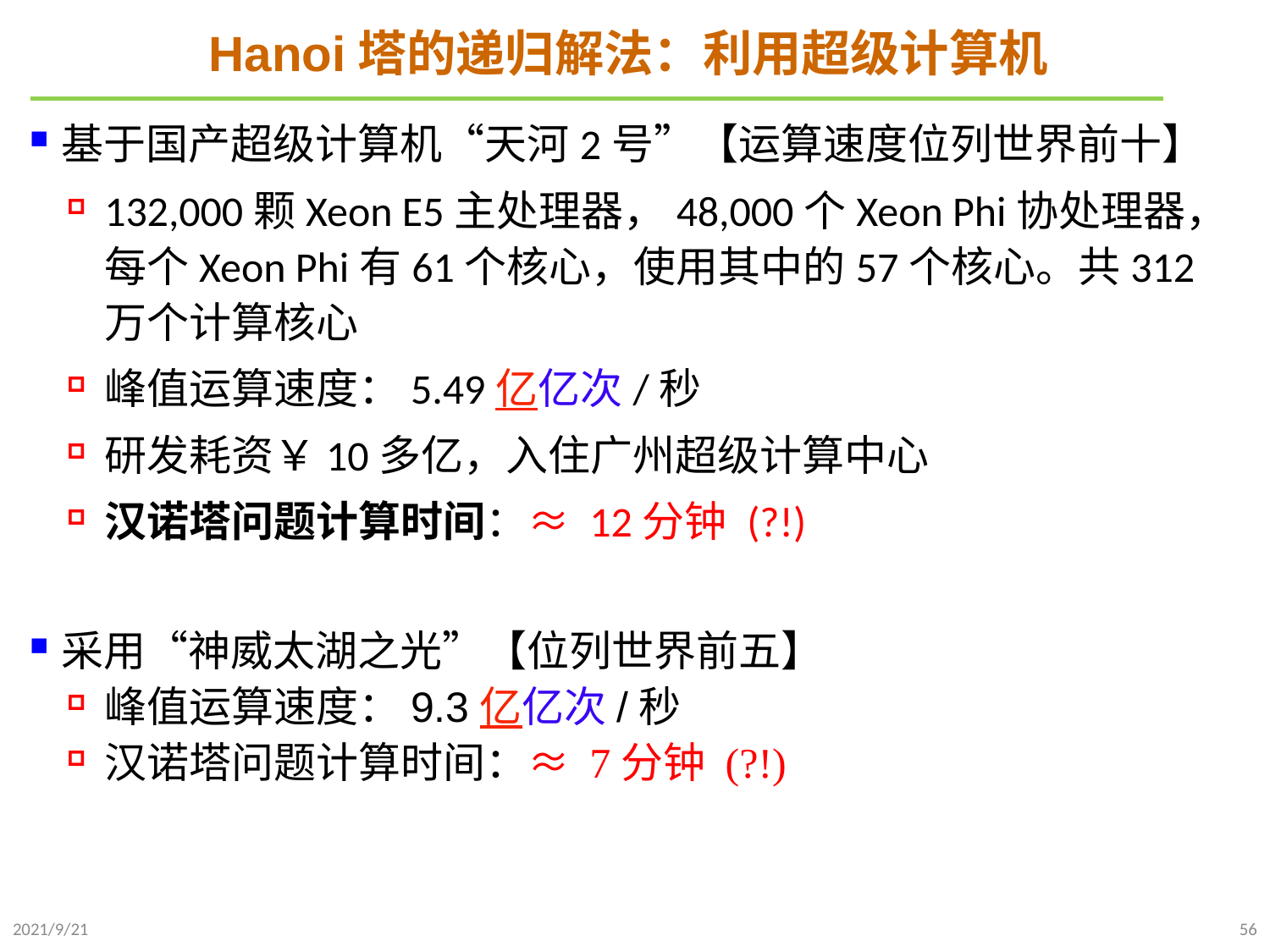

# Hanoi塔的递归解法：利用超级计算机
基于国产超级计算机“天河2号”【运算速度位列世界前十】
132,000颗Xeon E5主处理器，48,000个Xeon Phi协处理器，每个Xeon Phi有61个核心，使用其中的57个核心。共312万个计算核心
峰值运算速度：5.49亿亿次/秒
研发耗资￥10多亿，入住广州超级计算中心
汉诺塔问题计算时间：≈ 12分钟 (?!)

采用“神威太湖之光”【位列世界前五】
峰值运算速度：9.3亿亿次/秒
汉诺塔问题计算时间：≈ 7分钟 (?!)

2021/9/21
56